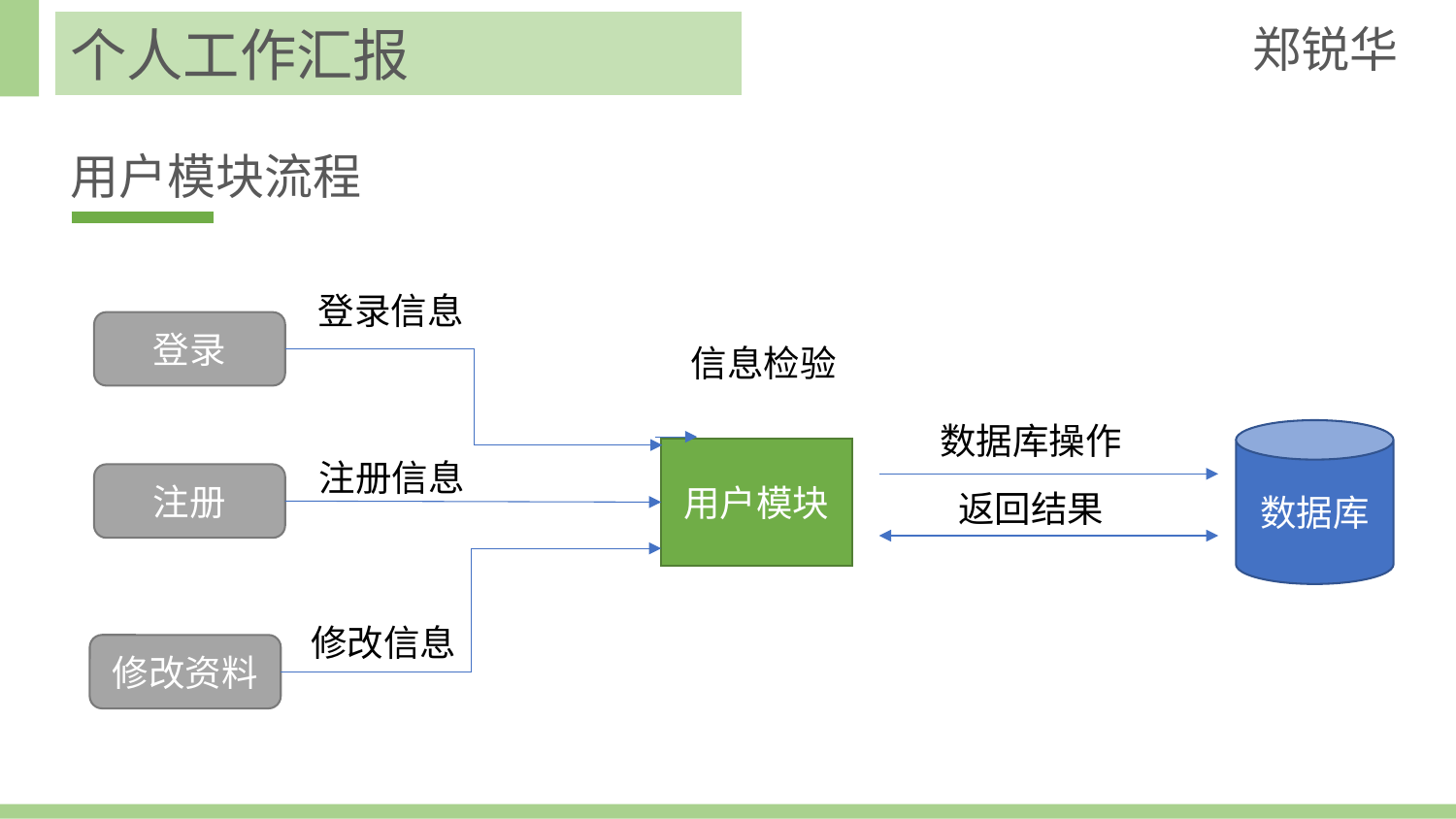

郑锐华
个人工作汇报
用户模块流程
登录信息
登录
信息检验

数据库操作
数据库
用户模块
点击此处添加文本
注册信息
注册
返回结果
修改信息
修改资料